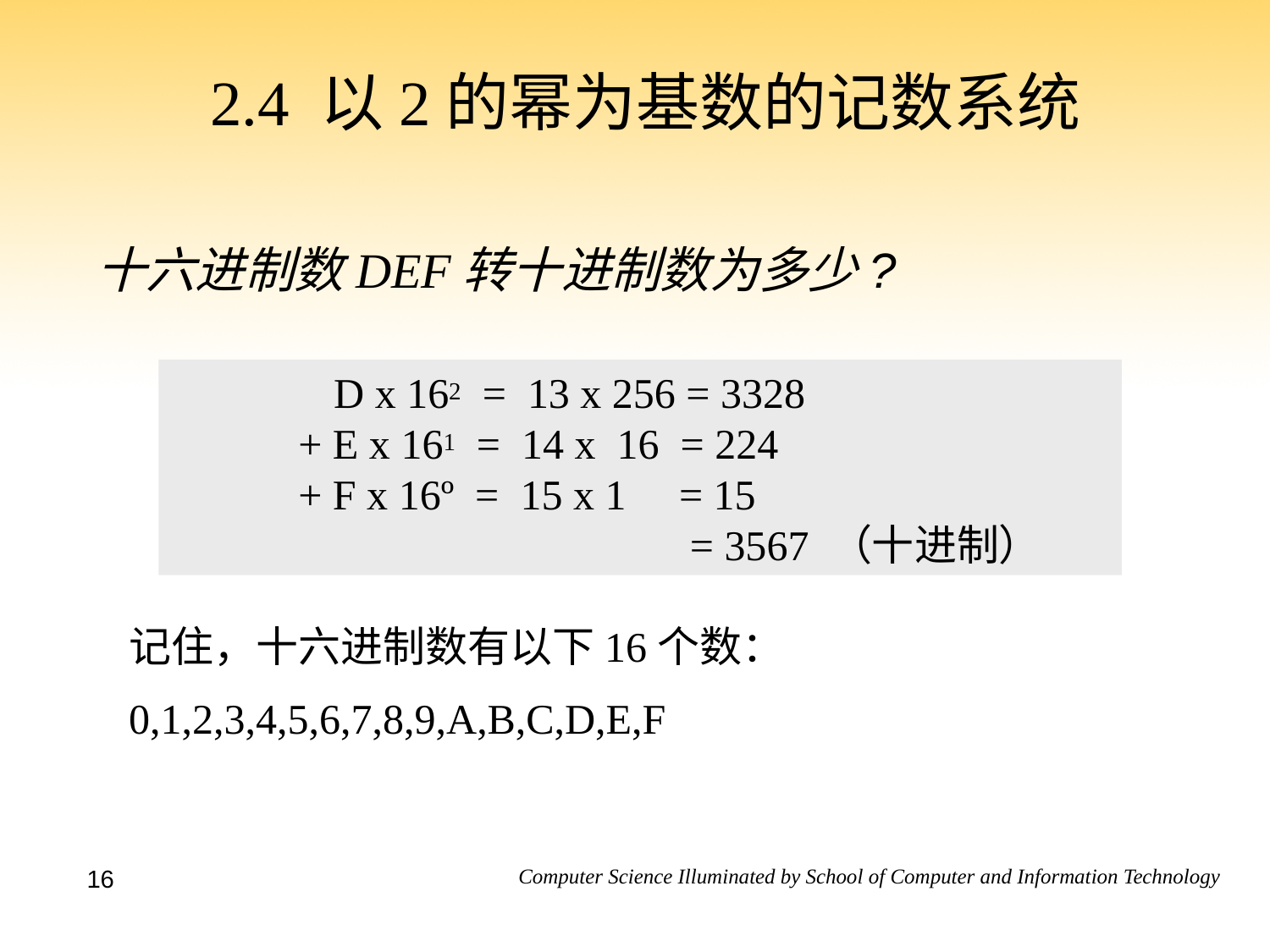

# 2.4 以2的幂为基数的记数系统
十六进制数DEF转十进制数为多少?
	   D x 162  =  13 x 256 = 3328
      	+ E x 161  =  14 x  16  = 224
       	+ F x 16º  =  15 x 1     = 15
			             = 3567 （十进制）
记住，十六进制数有以下16个数：
0,1,2,3,4,5,6,7,8,9,A,B,C,D,E,F
16